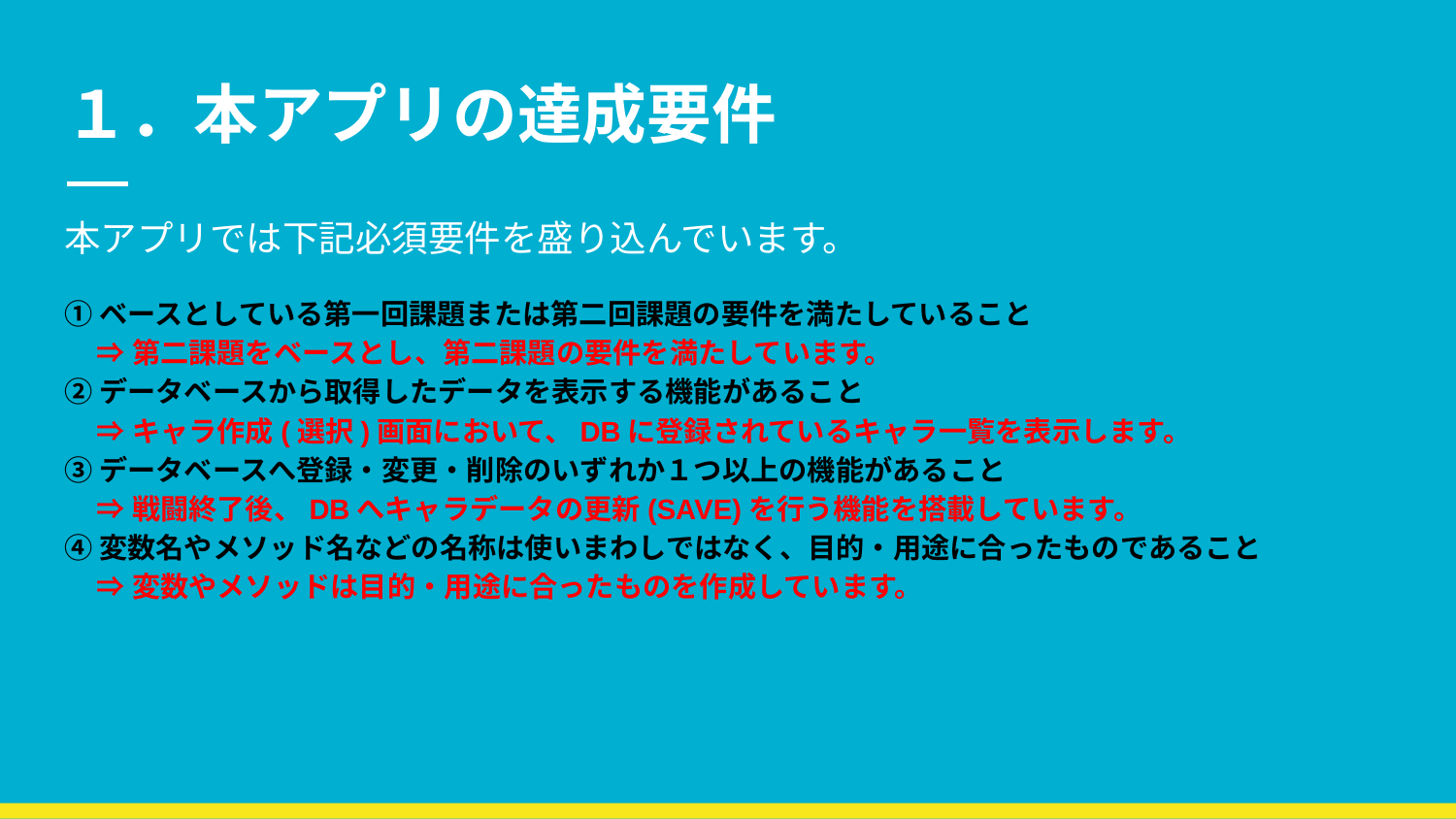

# １．本アプリの達成要件
本アプリでは下記必須要件を盛り込んでいます。
①ベースとしている第一回課題または第二回課題の要件を満たしていること
     ⇒第二課題をベースとし、第二課題の要件を満たしています。
②データベースから取得したデータを表示する機能があること
     ⇒キャラ作成(選択)画面において、DBに登録されているキャラ一覧を表示します。
③データベースへ登録・変更・削除のいずれか１つ以上の機能があること
     ⇒戦闘終了後、DBへキャラデータの更新(SAVE)を行う機能を搭載しています。
④変数名やメソッド名などの名称は使いまわしではなく、目的・用途に合ったものであること
     ⇒変数やメソッドは目的・用途に合ったものを作成しています。